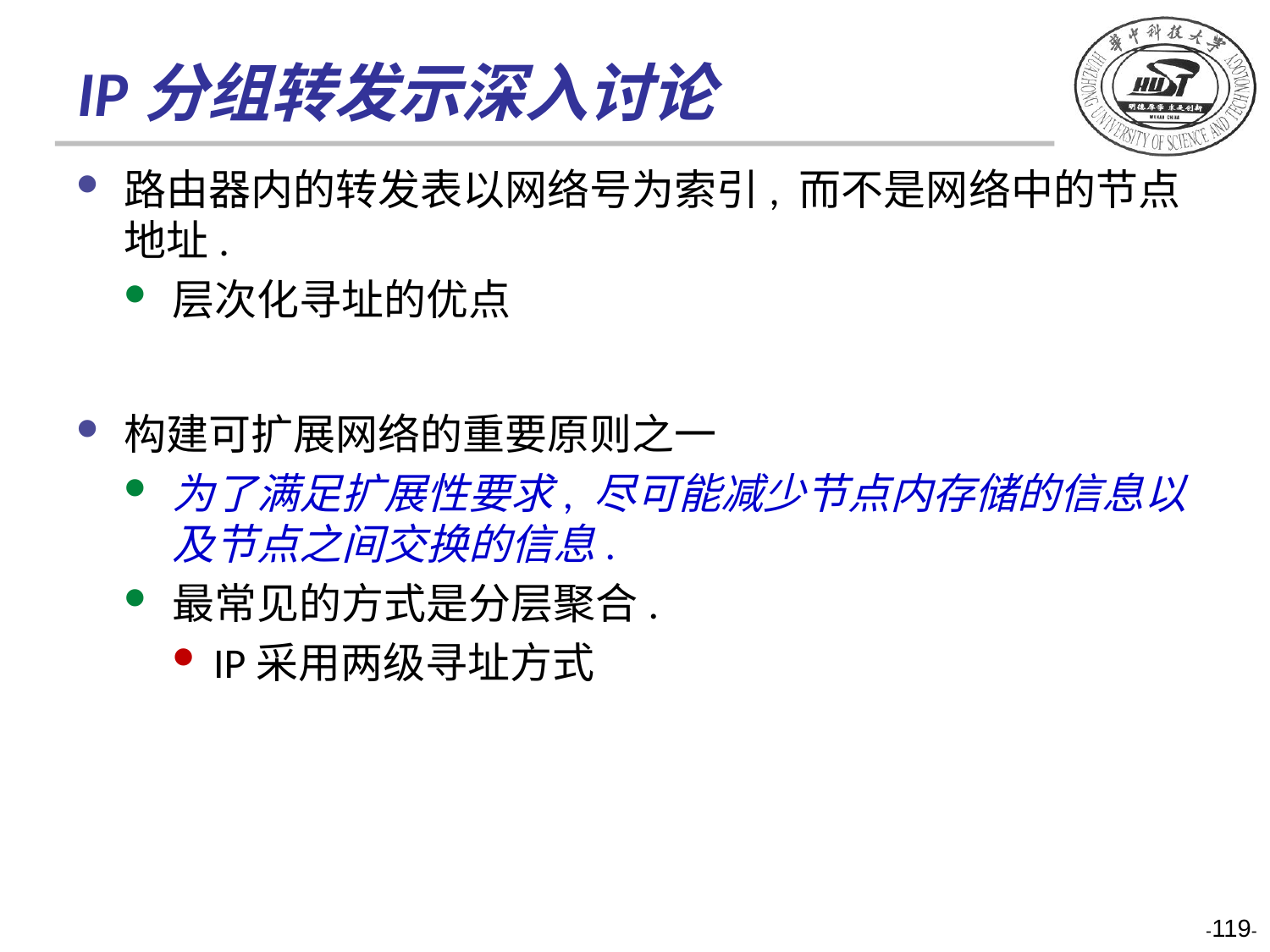

# IP分组转发示深入讨论
路由器内的转发表以网络号为索引, 而不是网络中的节点地址.
层次化寻址的优点

构建可扩展网络的重要原则之一
为了满足扩展性要求, 尽可能减少节点内存储的信息以及节点之间交换的信息.
最常见的方式是分层聚合.
IP采用两级寻址方式
-119-